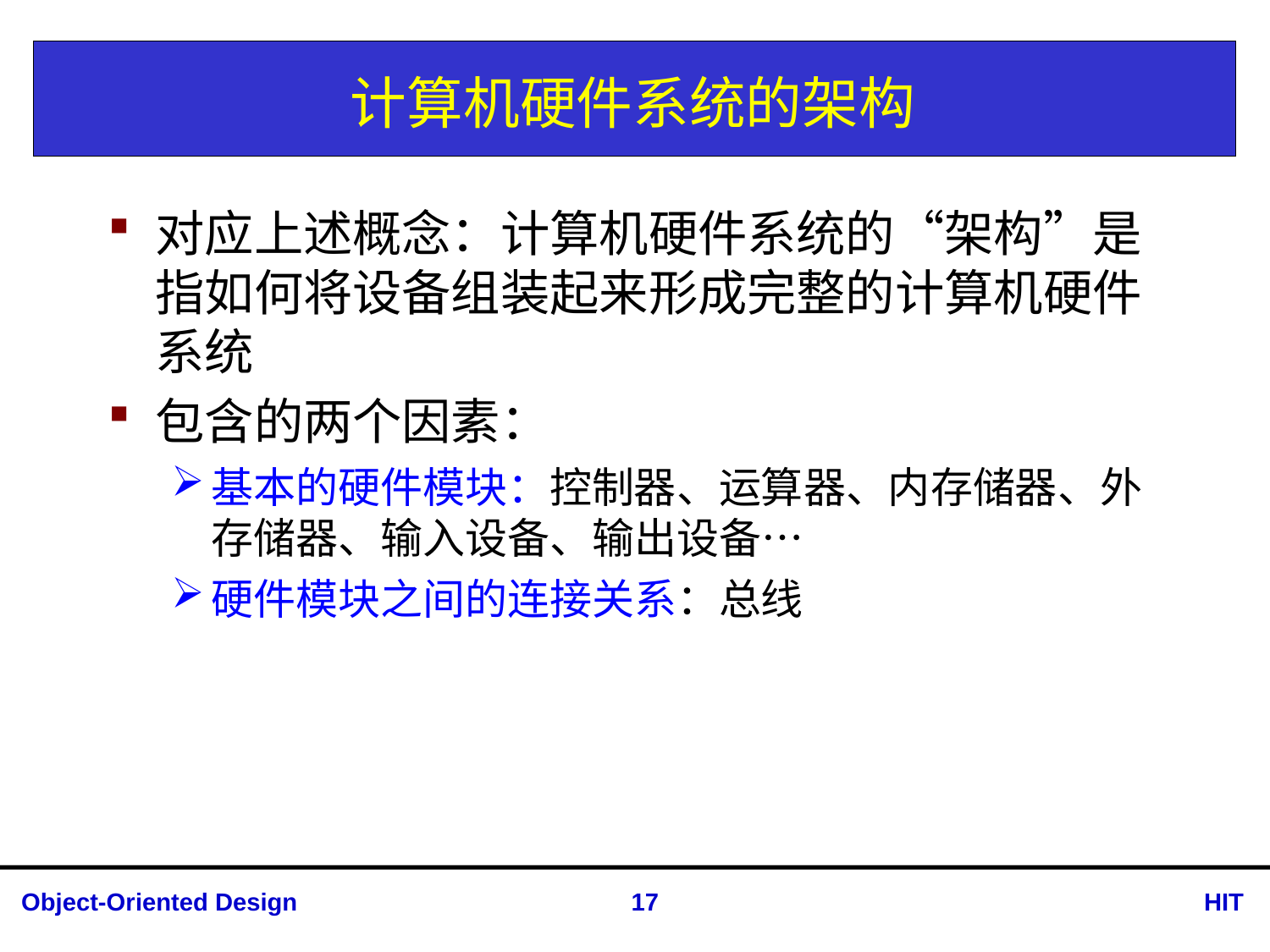

# 计算机硬件系统的架构
对应上述概念：计算机硬件系统的“架构”是指如何将设备组装起来形成完整的计算机硬件系统
包含的两个因素：
基本的硬件模块：控制器、运算器、内存储器、外存储器、输入设备、输出设备…
硬件模块之间的连接关系：总线